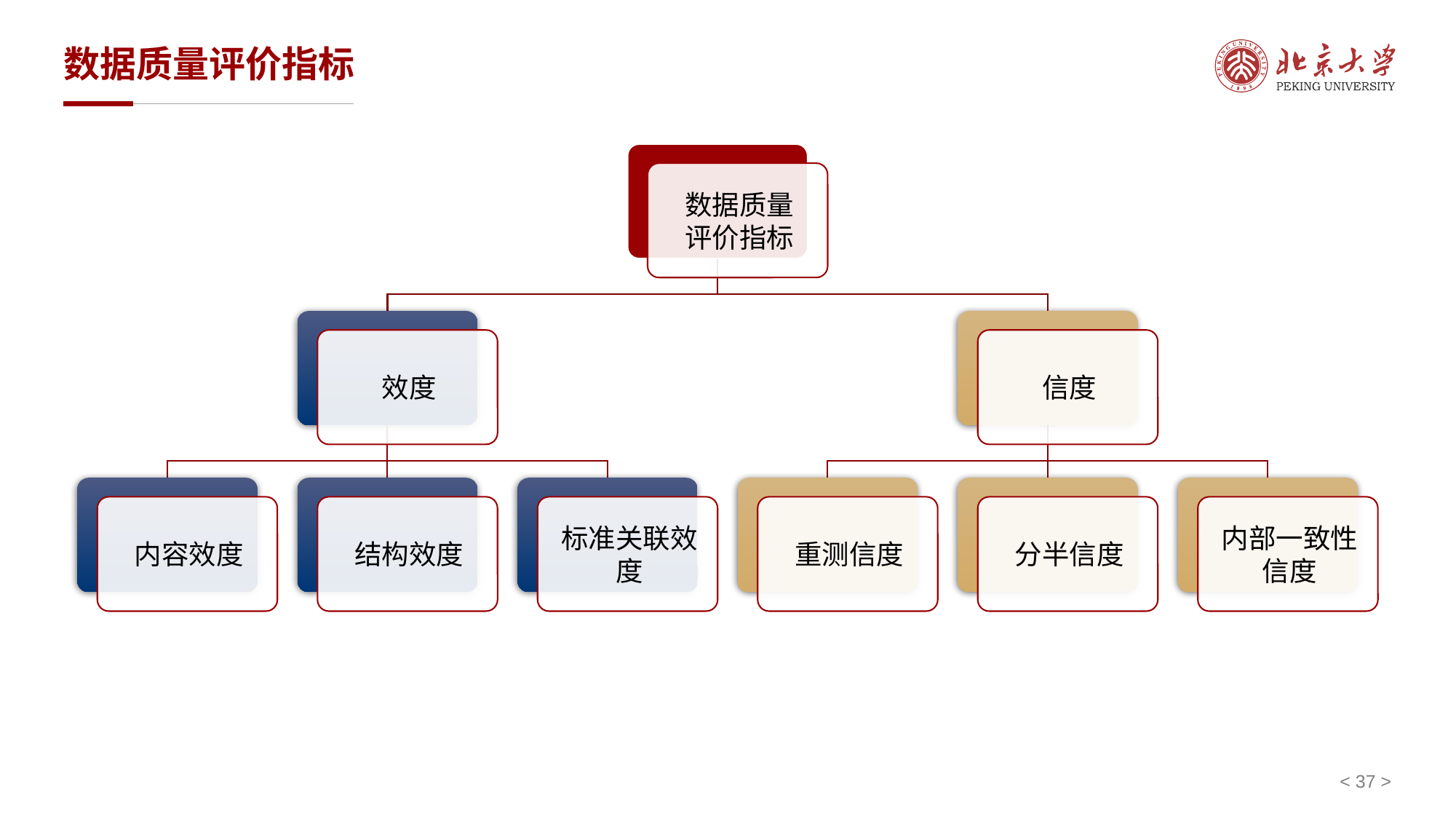

数据质量
评价指标
效度
内容效度
结构效度
标准关联效度
信度
重测信度
分半信度
内部一致性信度
# 数据质量评价指标
< 37 >